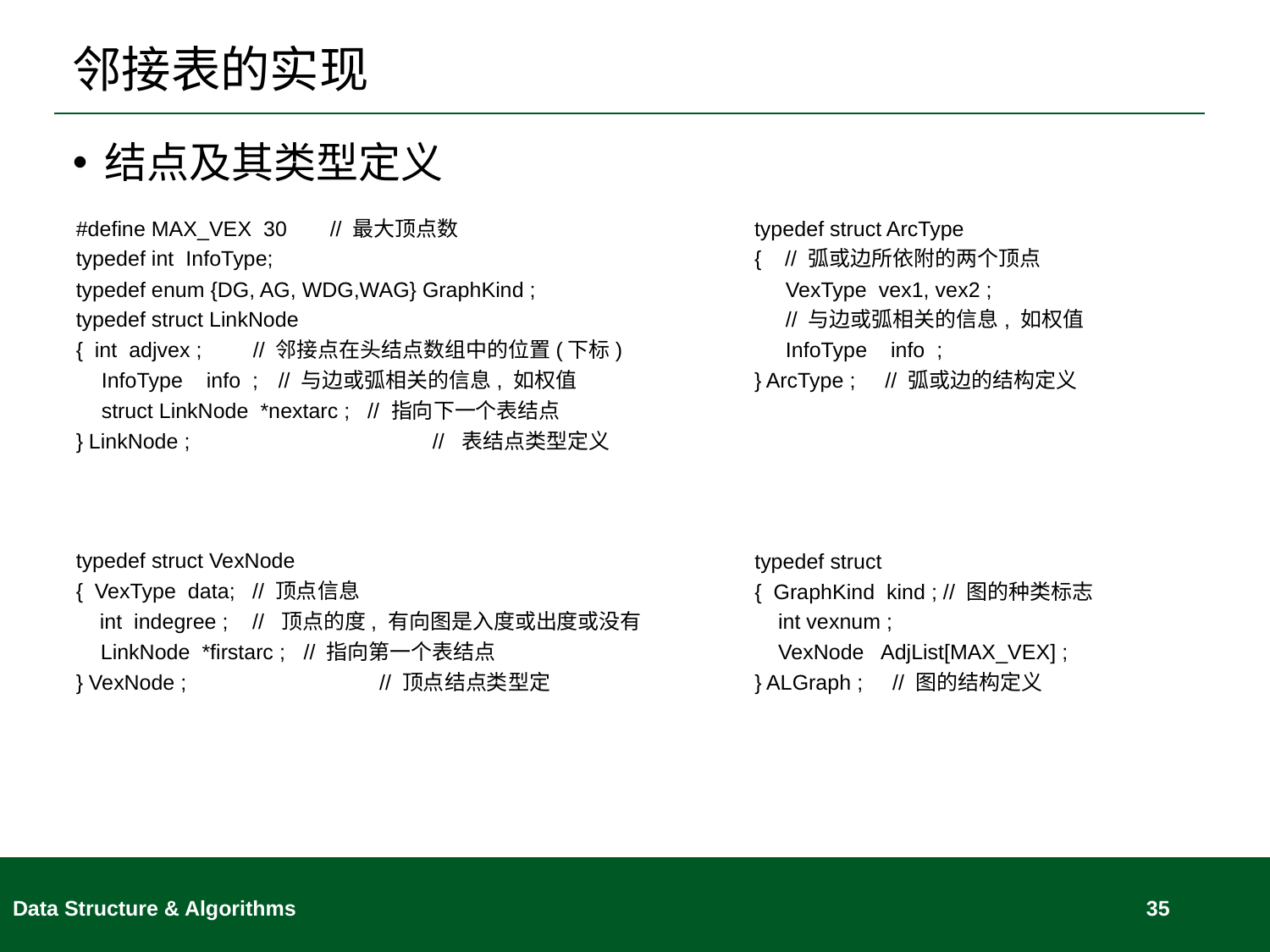

# 邻接表的实现
结点及其类型定义

#define MAX_VEX  30	// 最大顶点数
typedef int  InfoType;
typedef enum {DG, AG, WDG,WAG} GraphKind ;
typedef struct LinkNode
{  int  adjvex ;	// 邻接点在头结点数组中的位置(下标)
InfoType    info  ;	// 与边或弧相关的信息, 如权值
struct LinkNode  *nextarc ;   // 指向下一个表结点
} LinkNode ;		         //  表结点类型定义
typedef struct ArcType
{    // 弧或边所依附的两个顶点
 VexType  vex1, vex2 ;
 // 与边或弧相关的信息, 如权值
 InfoType    info  ;
} ArcType ;     // 弧或边的结构定义
typedef struct VexNode
{  VexType  data;	// 顶点信息
    int  indegree ;   	//  顶点的度, 有向图是入度或出度或没有
  LinkNode  *firstarc ;	// 指向第一个表结点
} VexNode ; 		// 顶点结点类型定
typedef struct
{  GraphKind  kind ; // 图的种类标志
    int vexnum ;
    VexNode   AdjList[MAX_VEX] ;
} ALGraph ;     // 图的结构定义
Data Structure & Algorithms
35